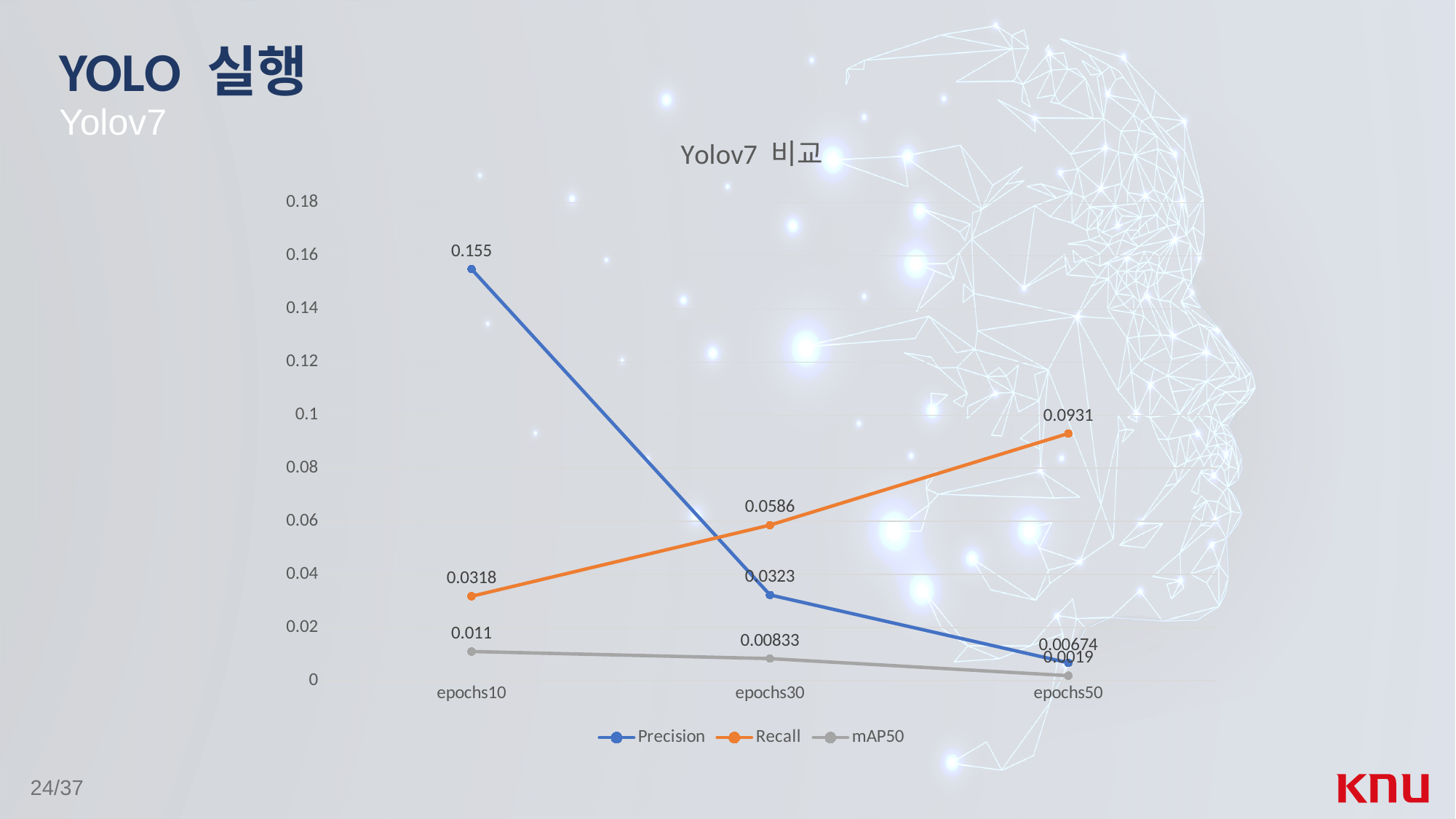

# YOLO 실행
Yolov7

### Chart: Yolov7 비교

| Category | Precision | Recall | mAP50 |
|---|---|---|---|
| epochs10 | 0.155 | 0.0318 | 0.011 |
| epochs30 | 0.0323 | 0.0586 | 0.00833 |
| epochs50 | 0.00674 | 0.0931 | 0.0019 |